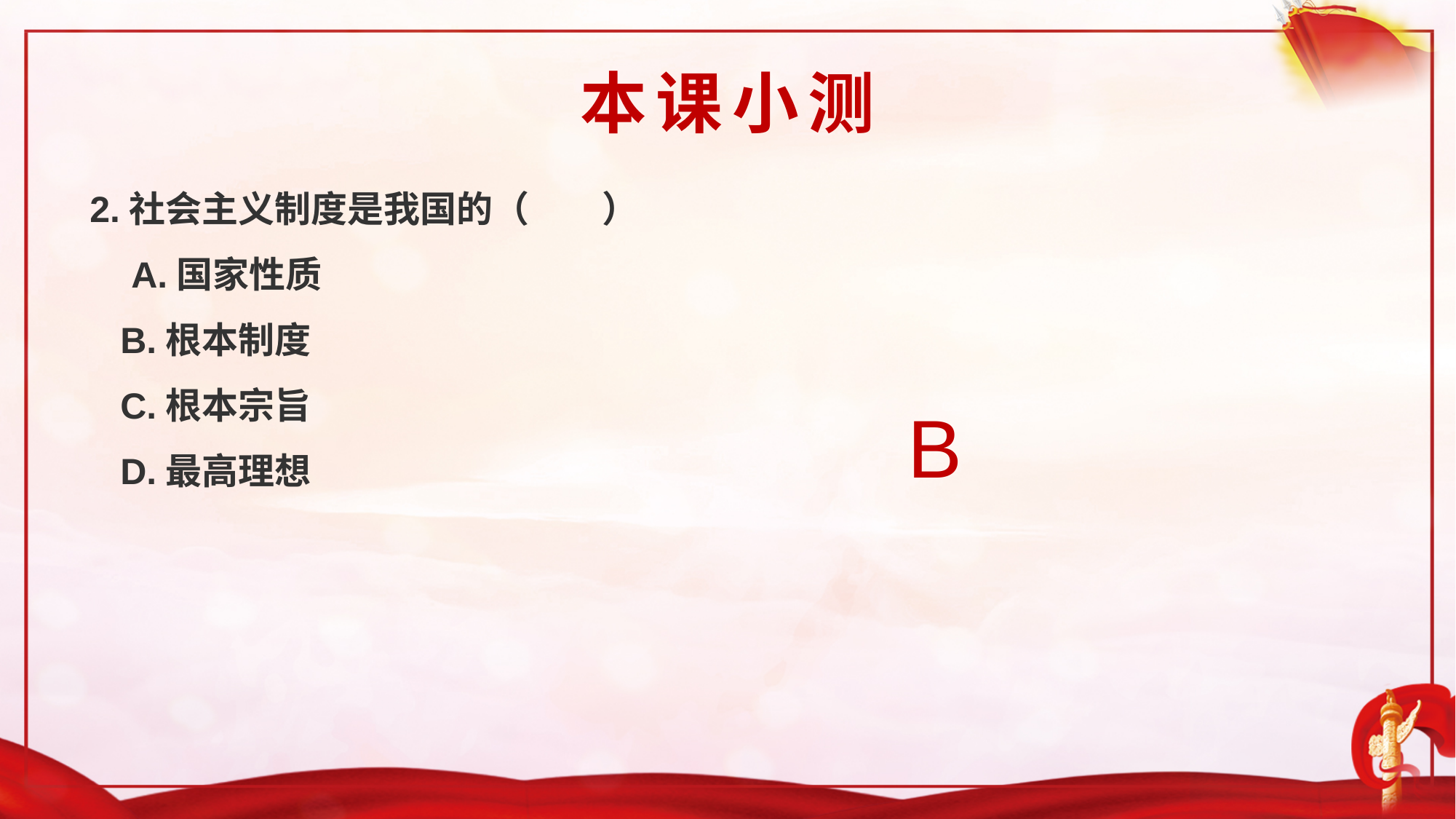

本课小测
2.社会主义制度是我国的（　　）
    A.国家性质
   B.根本制度
   C.根本宗旨
   D.最高理想
B